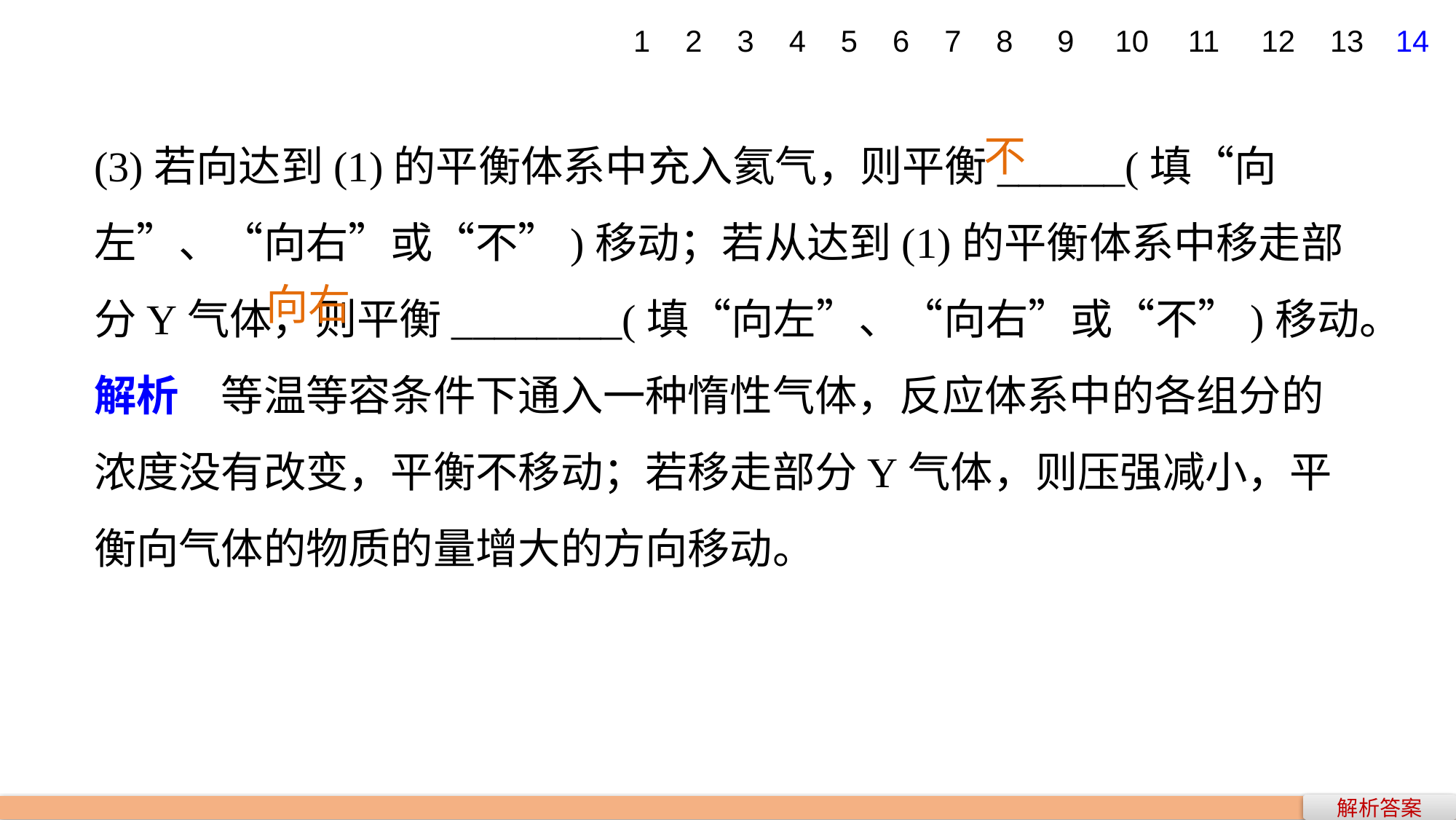

1
2
3
4
5
6
7
8
9
10
11
12
13
14
(3)若向达到(1)的平衡体系中充入氦气，则平衡______(填“向左”、“向右”或“不”)移动；若从达到(1)的平衡体系中移走部分Y气体，则平衡________(填“向左”、“向右”或“不”)移动。
解析　等温等容条件下通入一种惰性气体，反应体系中的各组分的浓度没有改变，平衡不移动；若移走部分Y气体，则压强减小，平衡向气体的物质的量增大的方向移动。
不
向右
解析答案